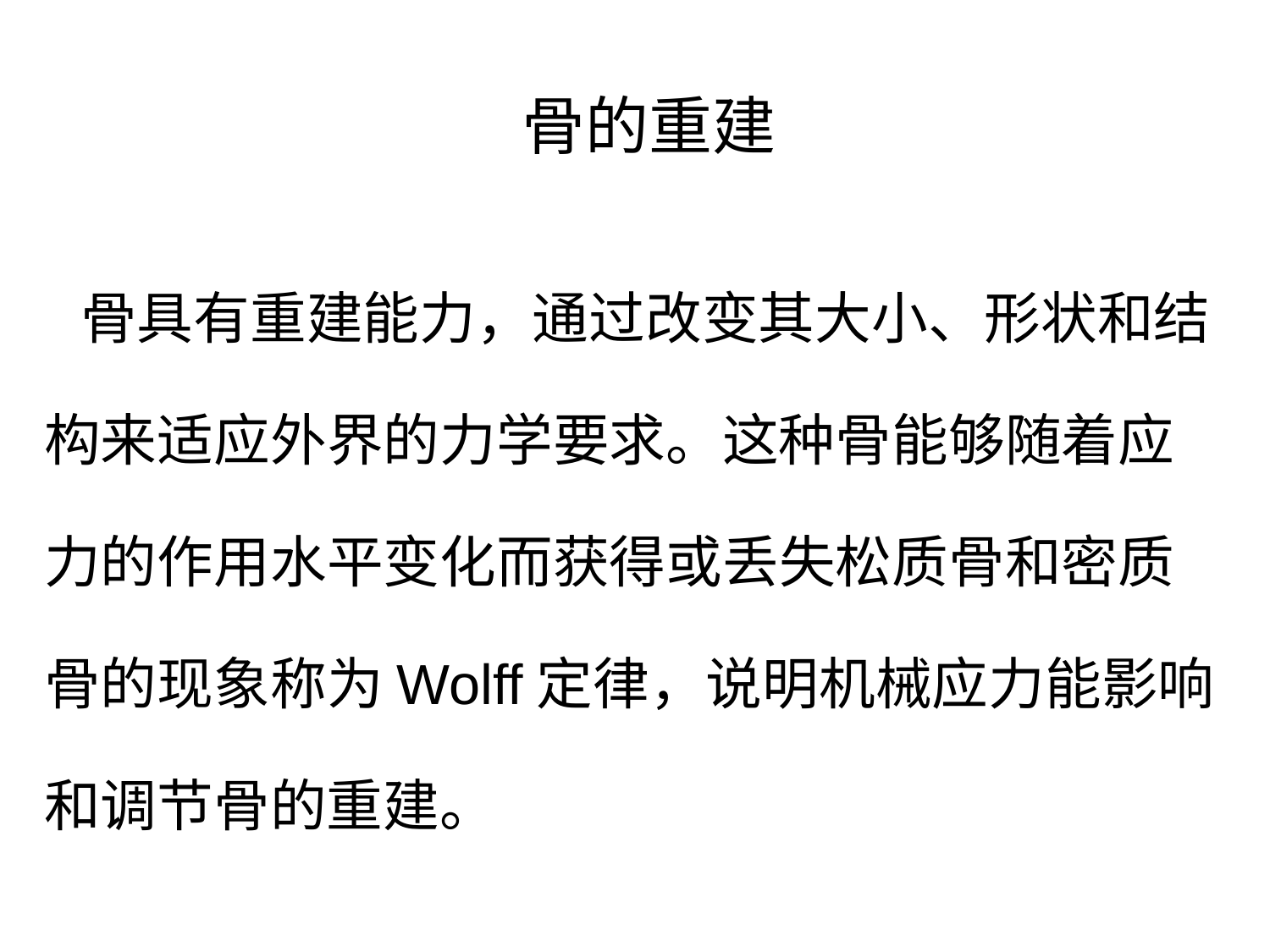

骨的重建
    骨具有重建能力，通过改变其大小、形状和结构来适应外界的力学要求。这种骨能够随着应力的作用水平变化而获得或丢失松质骨和密质骨的现象称为Wolff定律，说明机械应力能影响和调节骨的重建。